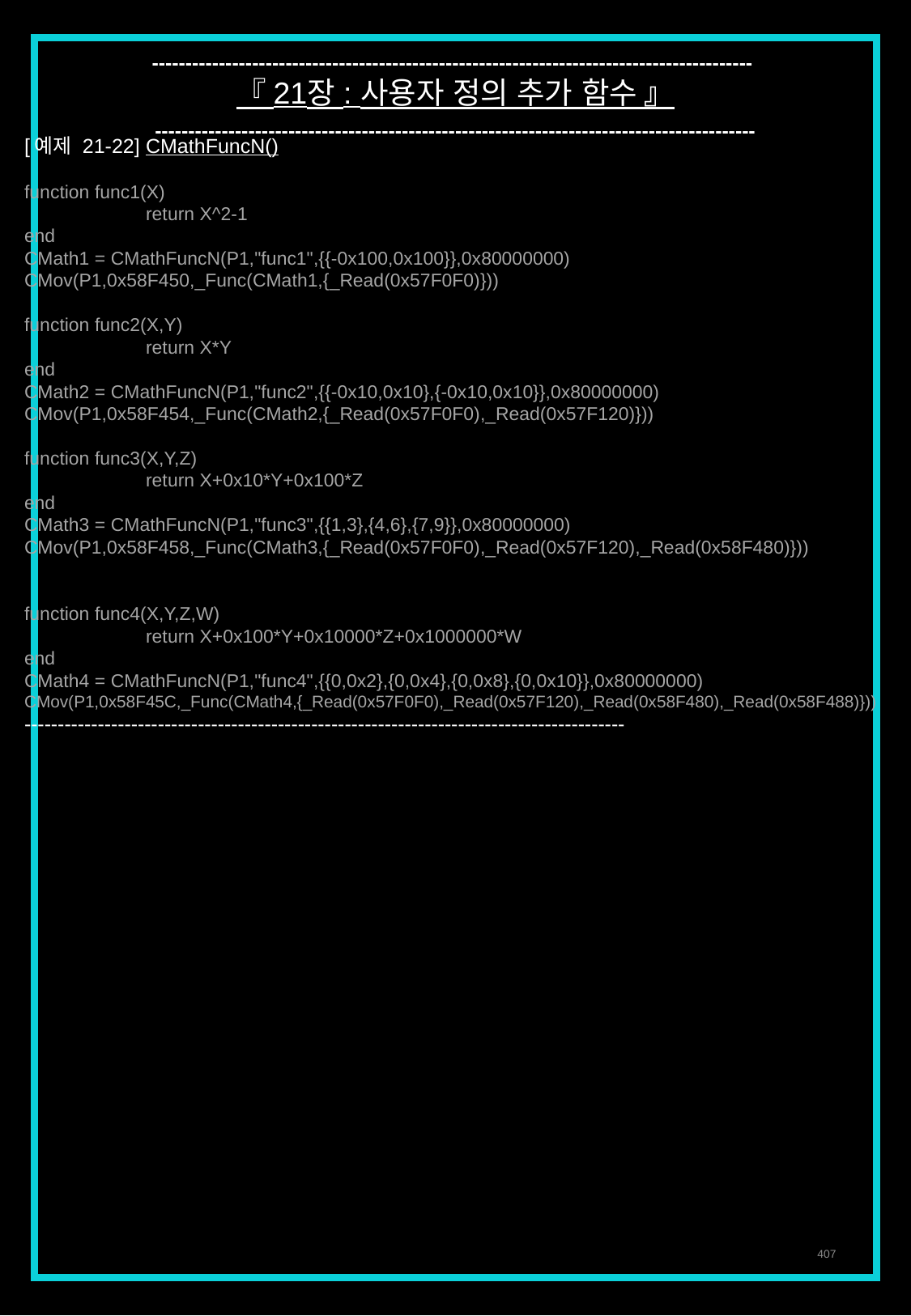

------------------------------------------------------------------------------------------
『 21장 : 사용자 정의 추가 함수 』
------------------------------------------------------------------------------------------
[예제 21-22] CMathFuncN()

function func1(X)
	return X^2-1
end
CMath1 = CMathFuncN(P1,"func1",{{-0x100,0x100}},0x80000000)
CMov(P1,0x58F450,_Func(CMath1,{_Read(0x57F0F0)}))

function func2(X,Y)
	return X*Y
end
CMath2 = CMathFuncN(P1,"func2",{{-0x10,0x10},{-0x10,0x10}},0x80000000)
CMov(P1,0x58F454,_Func(CMath2,{_Read(0x57F0F0),_Read(0x57F120)}))

function func3(X,Y,Z)
	return X+0x10*Y+0x100*Z
end
CMath3 = CMathFuncN(P1,"func3",{{1,3},{4,6},{7,9}},0x80000000)
CMov(P1,0x58F458,_Func(CMath3,{_Read(0x57F0F0),_Read(0x57F120),_Read(0x58F480)}))

function func4(X,Y,Z,W)
	return X+0x100*Y+0x10000*Z+0x1000000*W
end
CMath4 = CMathFuncN(P1,"func4",{{0,0x2},{0,0x4},{0,0x8},{0,0x10}},0x80000000)
CMov(P1,0x58F45C,_Func(CMath4,{_Read(0x57F0F0),_Read(0x57F120),_Read(0x58F480),_Read(0x58F488)}))
------------------------------------------------------------------------------------------
407